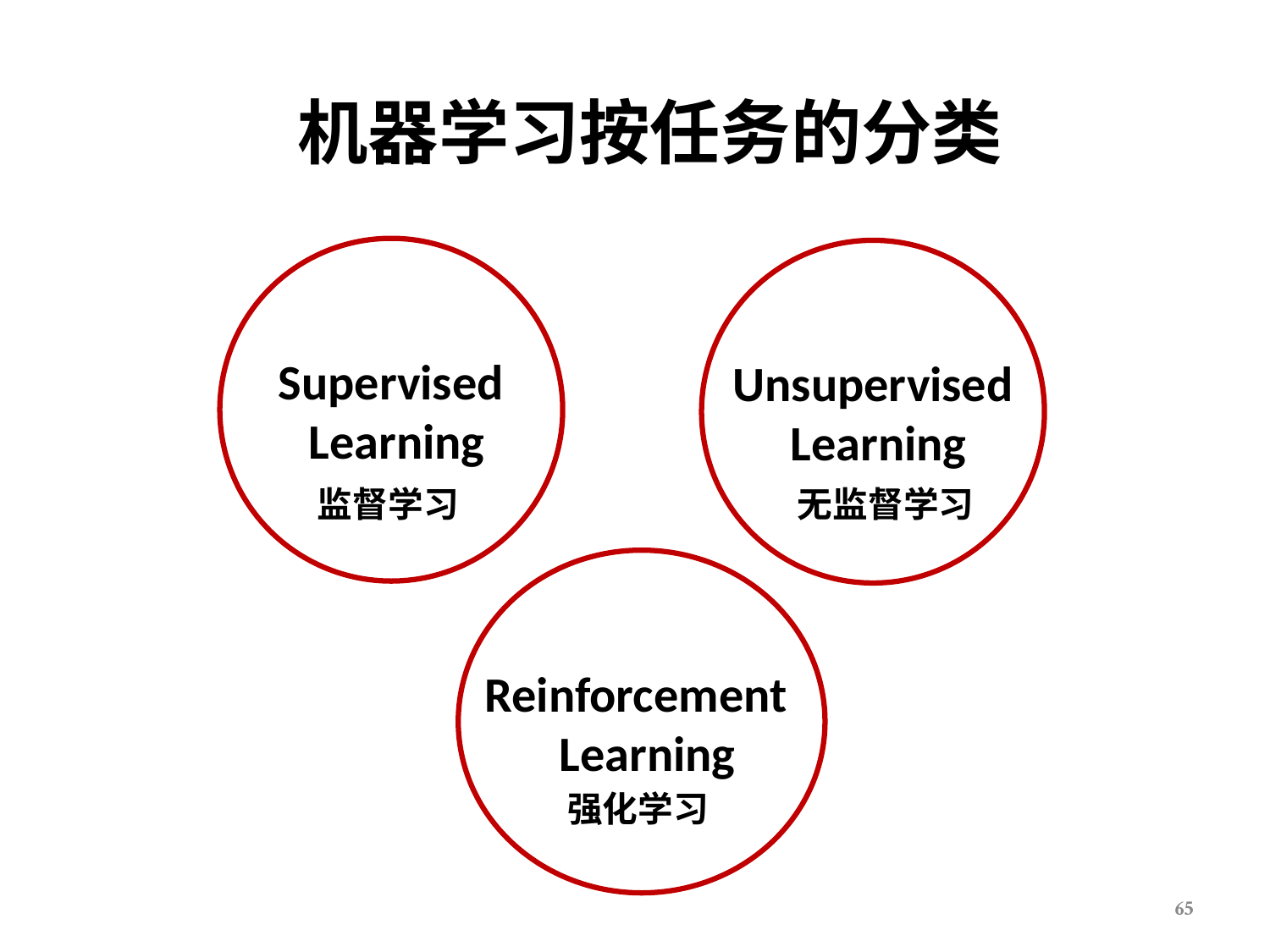

# 机器学习按任务的分类
Supervised
 Learning
Unsupervised
 Learning
监督学习
无监督学习
Reinforcement
 Learning
强化学习
65